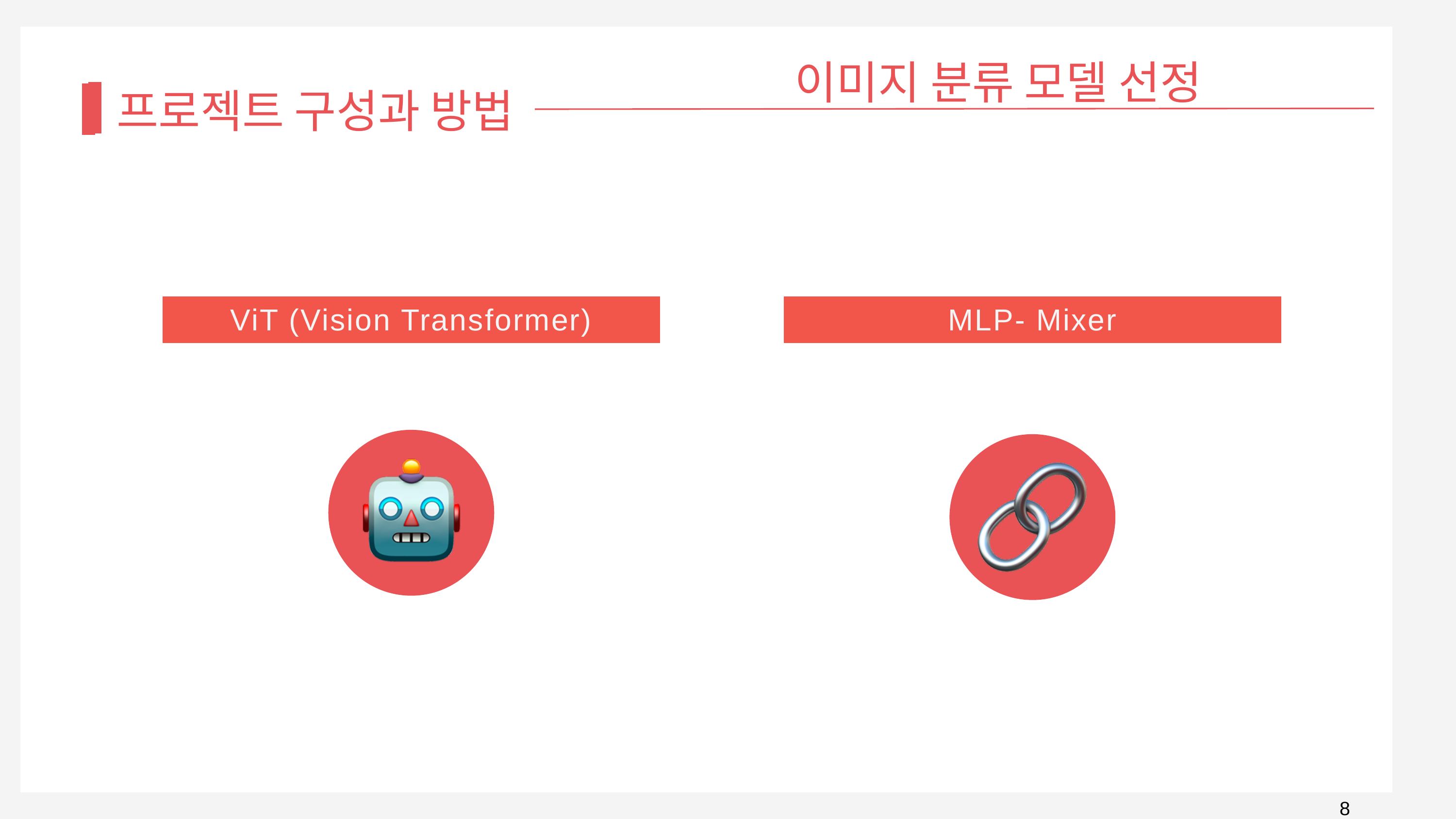

이미지 분류 모델 선정
프로젝트 구성과 방법

ViT (Vision Transformer)

MLP- Mixer

8